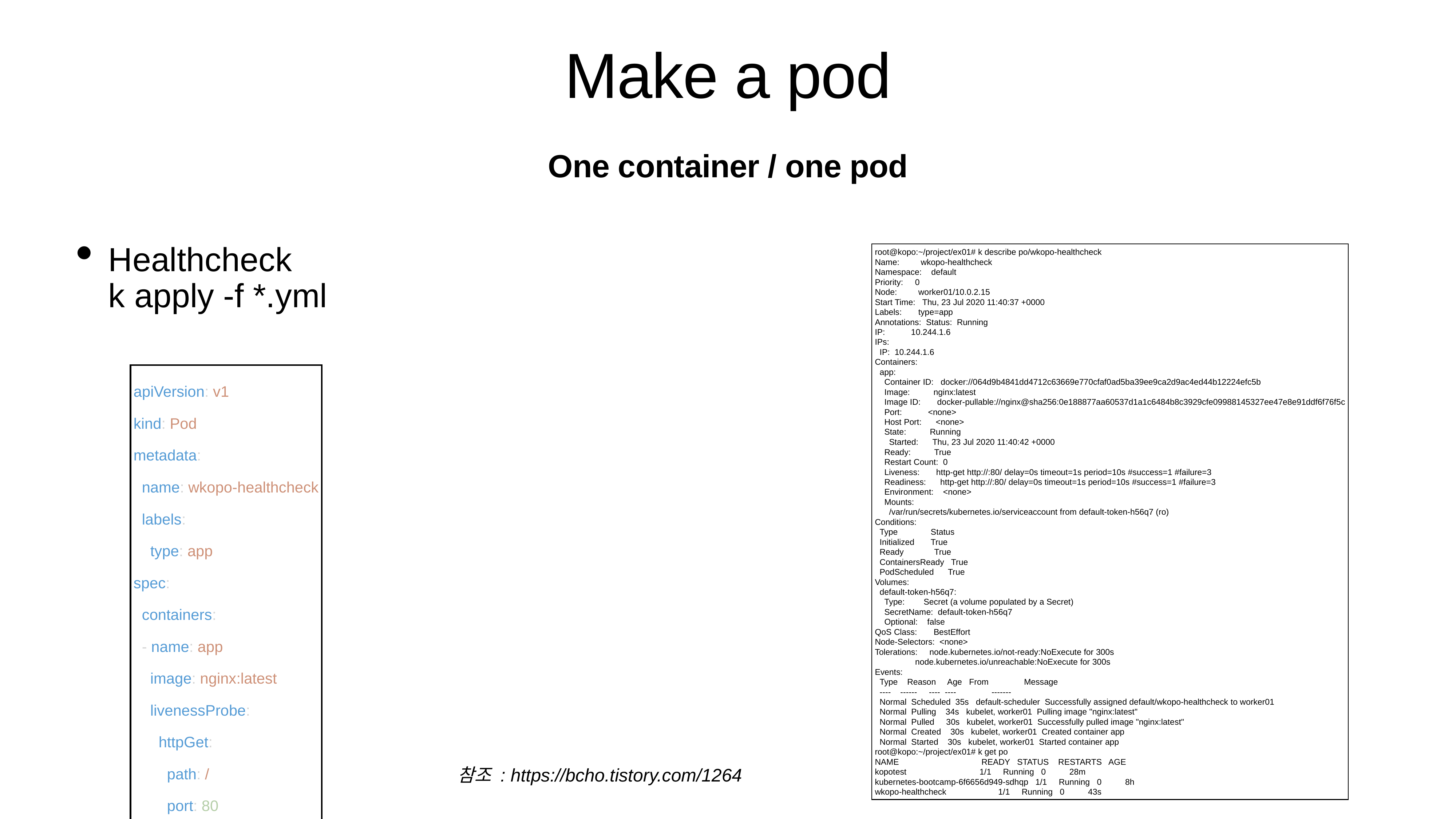

# Make a pod
One container / one pod
Healthcheck
k apply -f *.yml
root@kopo:~/project/ex01# k describe po/wkopo-healthcheck
Name:         wkopo-healthcheck
Namespace:    default
Priority:     0
Node:         worker01/10.0.2.15
Start Time:   Thu, 23 Jul 2020 11:40:37 +0000
Labels:       type=app
Annotations:  Status:  Running
IP:           10.244.1.6
IPs:
  IP:  10.244.1.6
Containers:
  app:
    Container ID:   docker://064d9b4841dd4712c63669e770cfaf0ad5ba39ee9ca2d9ac4ed44b12224efc5b
    Image:          nginx:latest
    Image ID:       docker-pullable://nginx@sha256:0e188877aa60537d1a1c6484b8c3929cfe09988145327ee47e8e91ddf6f76f5c
    Port:           <none>
    Host Port:      <none>
    State:          Running
      Started:      Thu, 23 Jul 2020 11:40:42 +0000
    Ready:          True
    Restart Count:  0
    Liveness:       http-get http://:80/ delay=0s timeout=1s period=10s #success=1 #failure=3
    Readiness:      http-get http://:80/ delay=0s timeout=1s period=10s #success=1 #failure=3
    Environment:    <none>
    Mounts:
      /var/run/secrets/kubernetes.io/serviceaccount from default-token-h56q7 (ro)
Conditions:
  Type              Status
  Initialized       True
  Ready             True
  ContainersReady   True
  PodScheduled      True
Volumes:
  default-token-h56q7:
    Type:        Secret (a volume populated by a Secret)
    SecretName:  default-token-h56q7
    Optional:    false
QoS Class:       BestEffort
Node-Selectors:  <none>
Tolerations:     node.kubernetes.io/not-ready:NoExecute for 300s
                 node.kubernetes.io/unreachable:NoExecute for 300s
Events:
  Type    Reason     Age   From               Message
  ----    ------     ----  ----               -------
  Normal  Scheduled  35s   default-scheduler  Successfully assigned default/wkopo-healthcheck to worker01
  Normal  Pulling    34s   kubelet, worker01  Pulling image "nginx:latest"
  Normal  Pulled     30s   kubelet, worker01  Successfully pulled image "nginx:latest"
  Normal  Created    30s   kubelet, worker01  Created container app
  Normal  Started    30s   kubelet, worker01  Started container app
root@kopo:~/project/ex01# k get po
NAME                                   READY   STATUS    RESTARTS   AGE
kopotest                               1/1     Running   0          28m
kubernetes-bootcamp-6f6656d949-sdhqp   1/1     Running   0          8h
wkopo-healthcheck                      1/1     Running   0          43s
apiVersion: v1
kind: Pod
metadata:
  name: wkopo-healthcheck
  labels:
    type: app
spec:
  containers:
  - name: app
    image: nginx:latest
    livenessProbe:
      httpGet:
        path: /
        port: 80
    readinessProbe:
      httpGet:
        path: /
        port: 80
참조 : https://bcho.tistory.com/1264